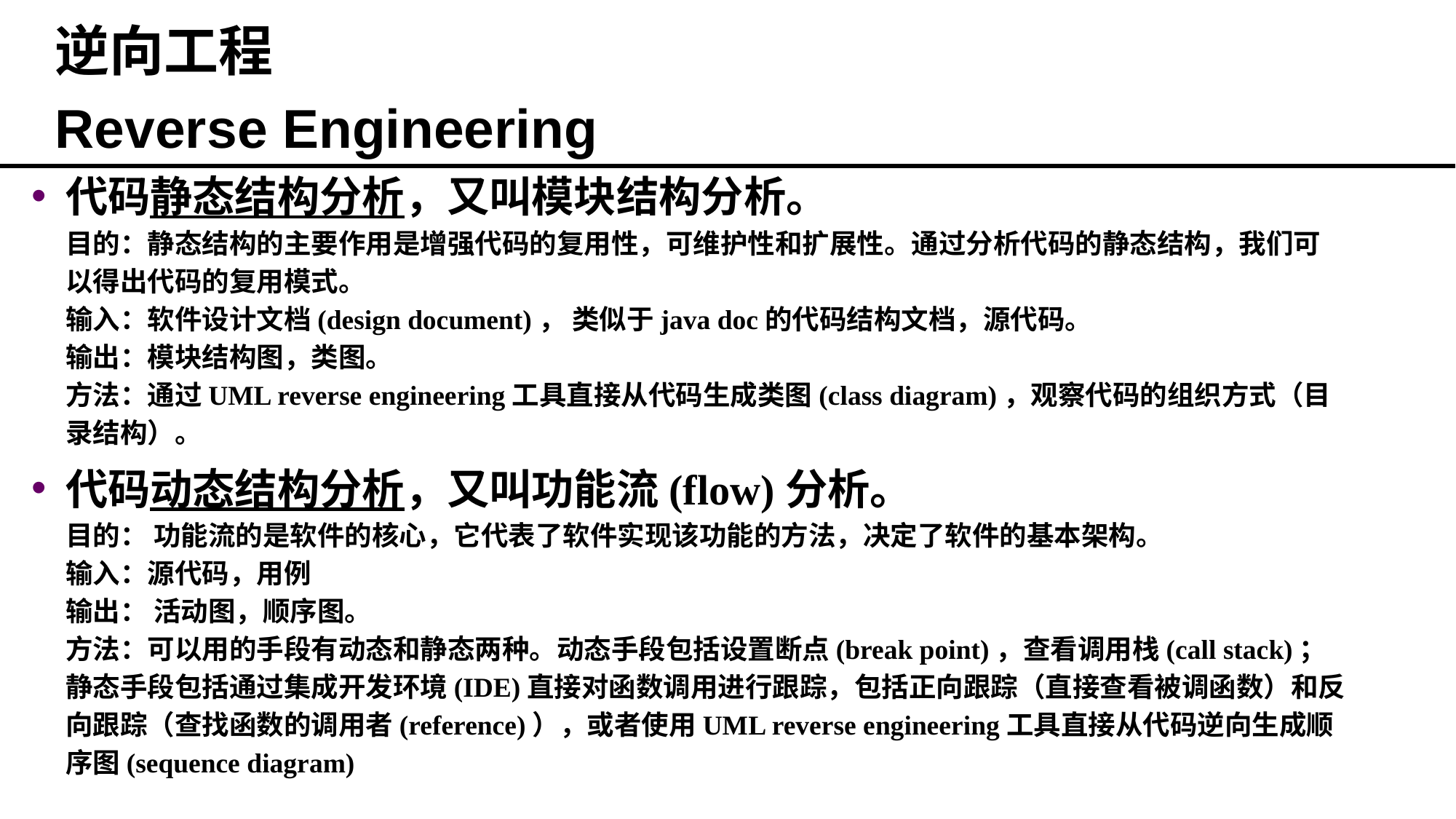

逆向工程
Reverse Engineering
代码静态结构分析，又叫模块结构分析。
目的：静态结构的主要作用是增强代码的复用性，可维护性和扩展性。通过分析代码的静态结构，我们可以得出代码的复用模式。
输入：软件设计文档(design document)， 类似于java doc的代码结构文档，源代码。
输出：模块结构图，类图。
方法：通过UML reverse engineering工具直接从代码生成类图(class diagram)，观察代码的组织方式（目录结构）。
代码动态结构分析，又叫功能流(flow)分析。
目的： 功能流的是软件的核心，它代表了软件实现该功能的方法，决定了软件的基本架构。
输入：源代码，用例
输出： 活动图，顺序图。
方法：可以用的手段有动态和静态两种。动态手段包括设置断点(break point)，查看调用栈(call stack)；静态手段包括通过集成开发环境(IDE)直接对函数调用进行跟踪，包括正向跟踪（直接查看被调函数）和反向跟踪（查找函数的调用者(reference)），或者使用UML reverse engineering工具直接从代码逆向生成顺序图(sequence diagram)